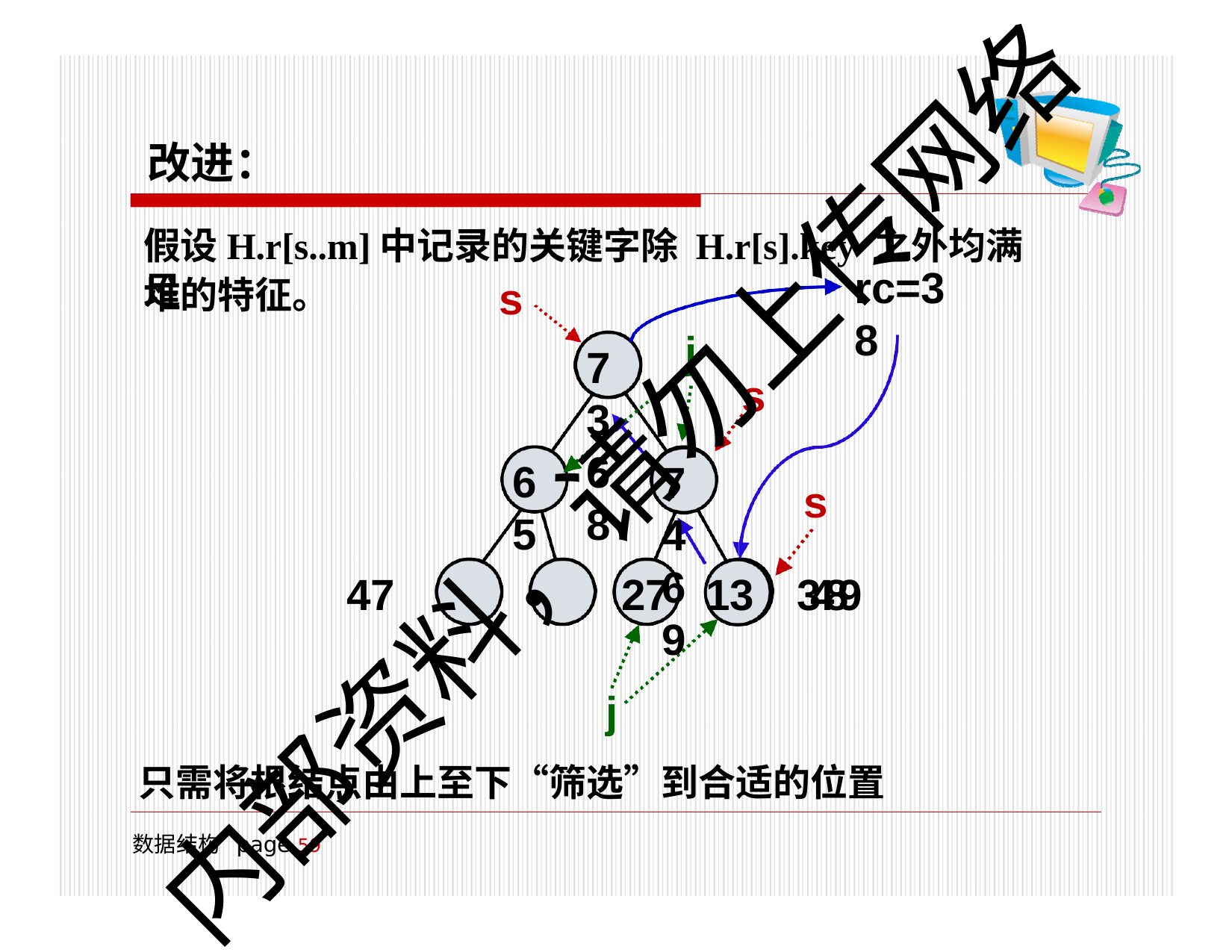

改进：

# 假设H.r[s..m]中记录的关键字除 H.r[s].key 之外均满足
rc=38
s
堆的特征。

j
7368
s
内部资料，请勿上传网络
65
7469
s
47	27	13	3489

j
只需将根结点由上至下“筛选”到合适的位置

数据结构 page 59